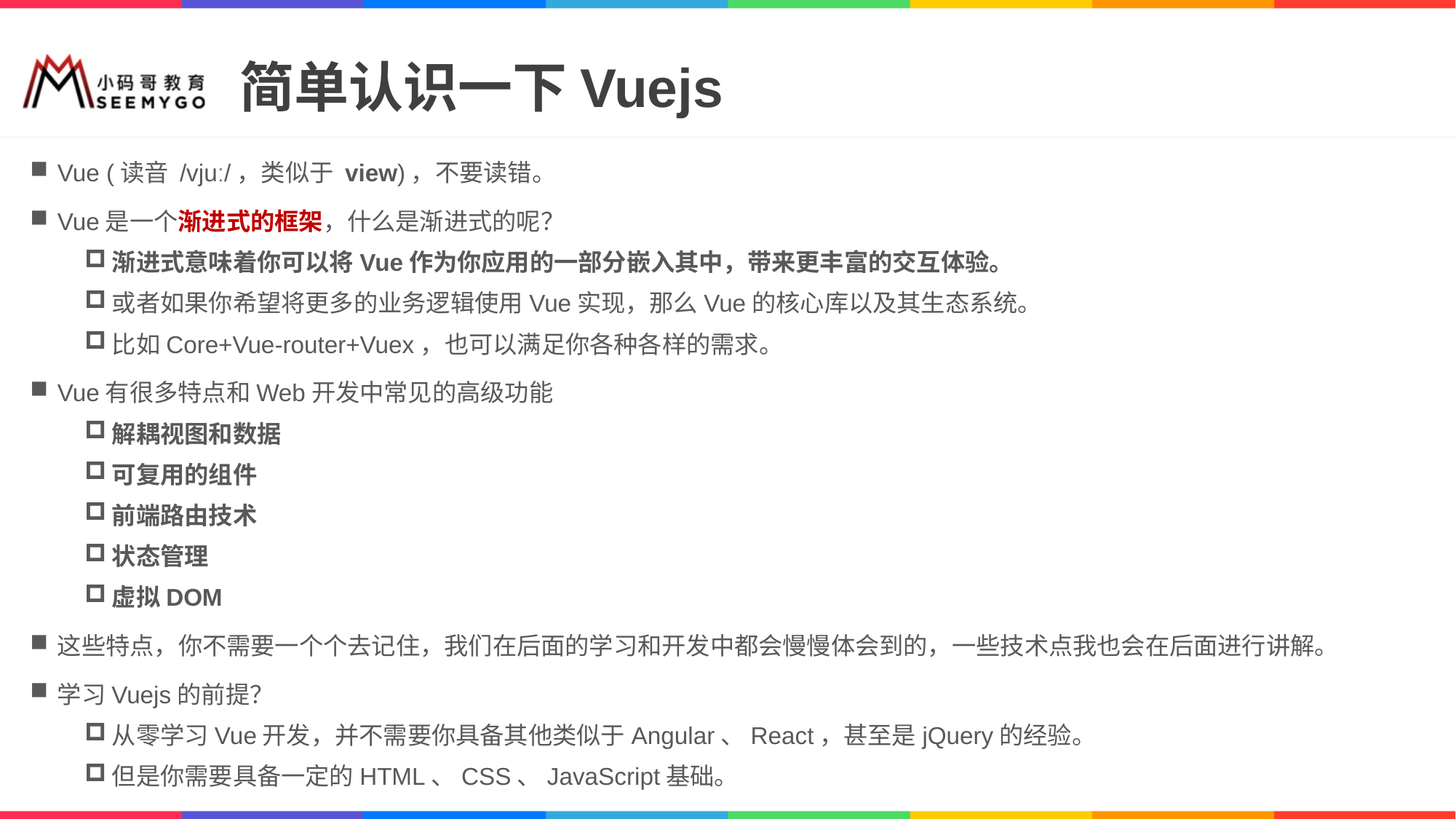

# 简单认识一下Vuejs
Vue (读音 /vjuː/，类似于 view)，不要读错。
Vue是一个渐进式的框架，什么是渐进式的呢？
渐进式意味着你可以将Vue作为你应用的一部分嵌入其中，带来更丰富的交互体验。
或者如果你希望将更多的业务逻辑使用Vue实现，那么Vue的核心库以及其生态系统。
比如Core+Vue-router+Vuex，也可以满足你各种各样的需求。
Vue有很多特点和Web开发中常见的高级功能
解耦视图和数据
可复用的组件
前端路由技术
状态管理
虚拟DOM
这些特点，你不需要一个个去记住，我们在后面的学习和开发中都会慢慢体会到的，一些技术点我也会在后面进行讲解。
学习Vuejs的前提？
从零学习Vue开发，并不需要你具备其他类似于Angular、React，甚至是jQuery的经验。
但是你需要具备一定的HTML、CSS、JavaScript基础。